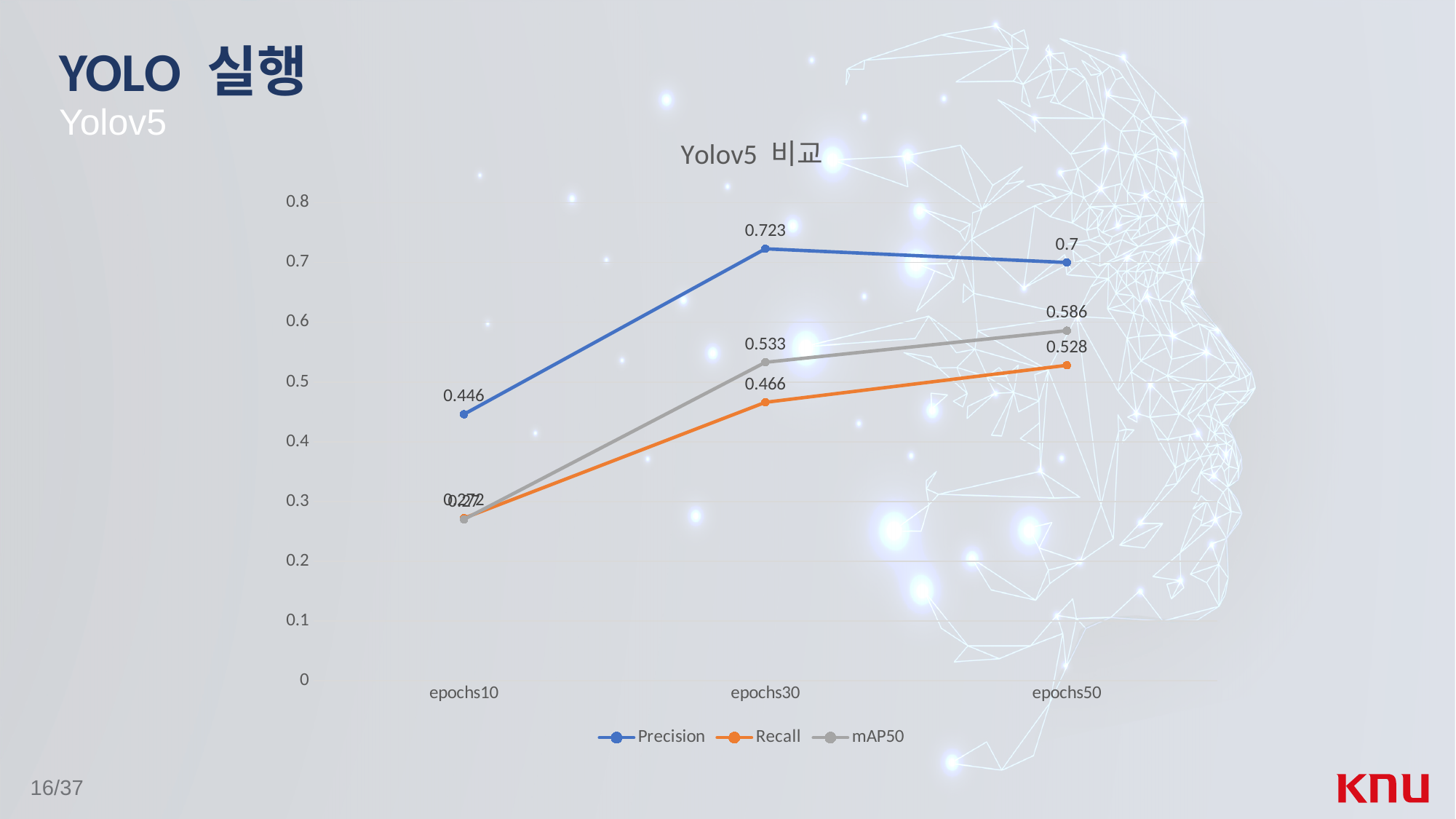

# YOLO 실행
Yolov5

### Chart: Yolov5 비교

| Category | Precision | Recall | mAP50 |
|---|---|---|---|
| epochs10 | 0.446 | 0.272 | 0.27 |
| epochs30 | 0.723 | 0.466 | 0.533 |
| epochs50 | 0.7 | 0.528 | 0.586 |